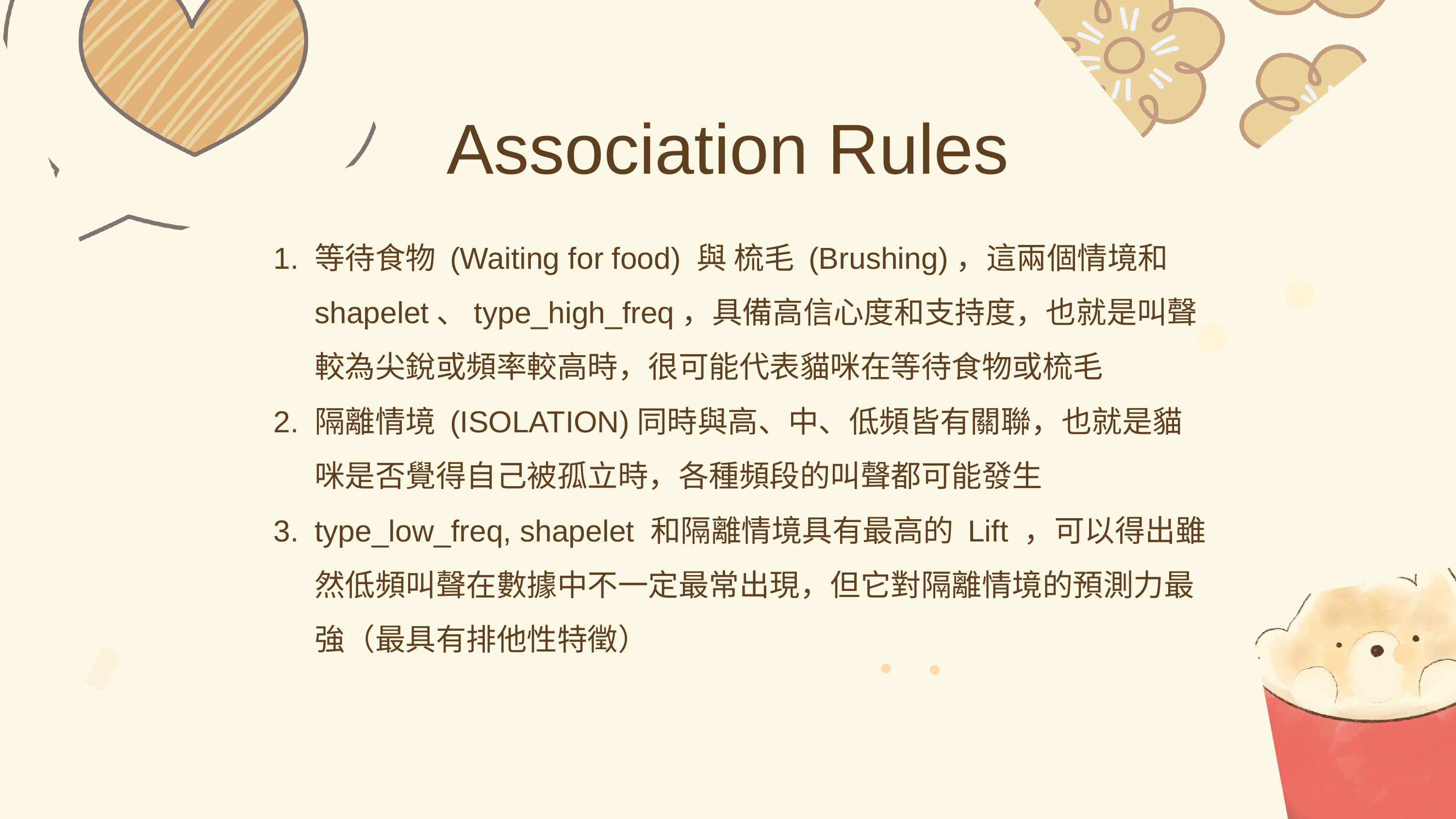

Association Rules
等待食物 (Waiting for food) 與 梳毛 (Brushing)，這兩個情境和shapelet、type_high_freq，具備高信心度和支持度，也就是叫聲較為尖銳或頻率較高時，很可能代表貓咪在等待食物或梳毛
隔離情境 (ISOLATION)同時與高、中、低頻皆有關聯，也就是貓咪是否覺得自己被孤立時，各種頻段的叫聲都可能發生
type_low_freq, shapelet 和隔離情境具有最高的 Lift ，可以得出雖然低頻叫聲在數據中不一定最常出現，但它對隔離情境的預測力最強（最具有排他性特徵）

42